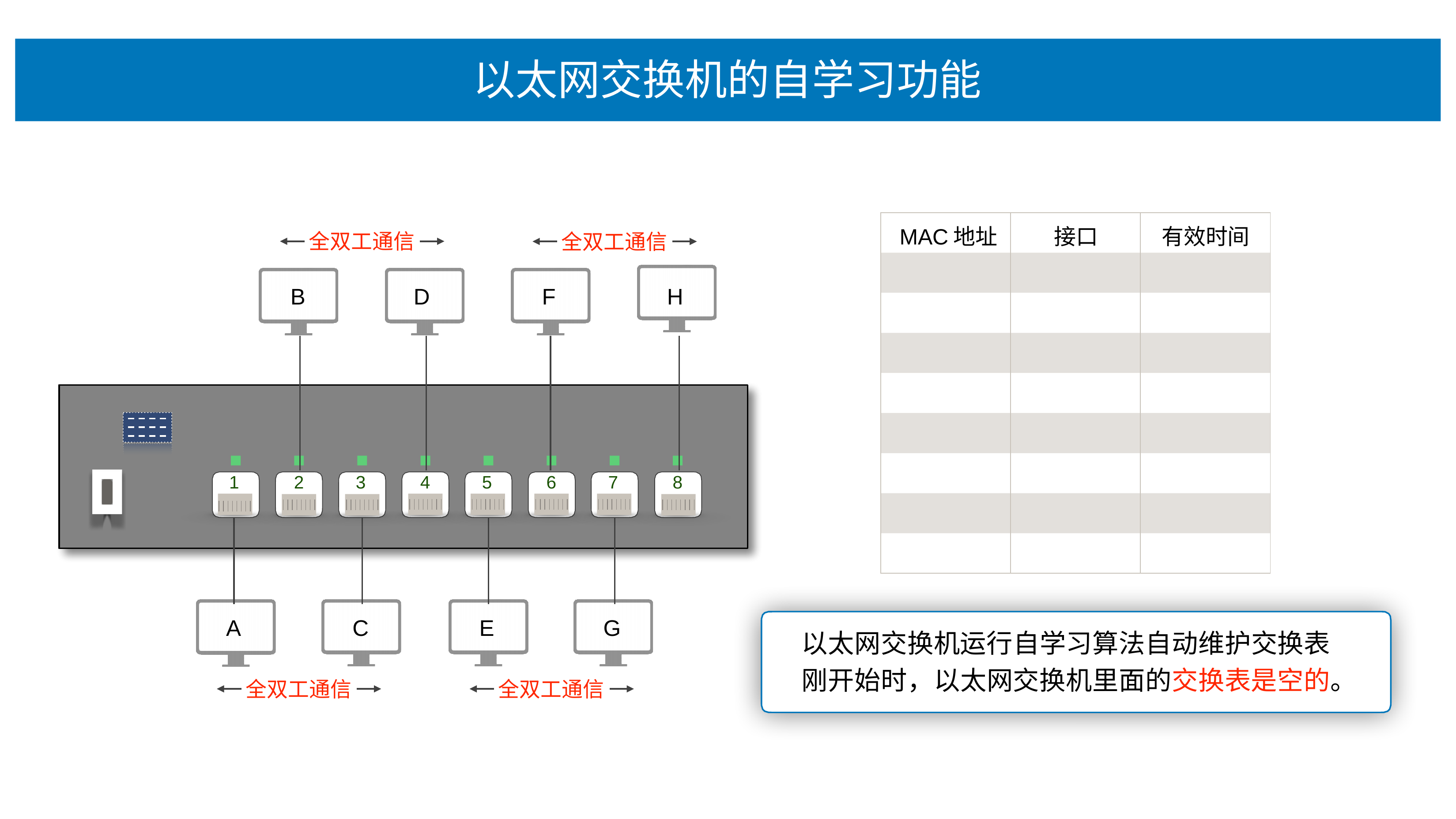

# 以太⽹交换机的⾃学习功能
| MAC地址 | 接⼝ | 有效时间 |
| --- | --- | --- |
|  |  |  |
|  |  |  |
|  |  |  |
|  |  |  |
|  |  |  |
|  |  |  |
|  |  |  |
|  |  |  |
全双⼯通信
全双⼯通信

B
D
F
H

1
2
3
4
5
6
7
8

A
C
E
G
以太⽹交换机运⾏⾃学习算法⾃动维护交换表 刚开始时，以太⽹交换机⾥⾯的交换表是空的。
全双⼯通信
全双⼯通信